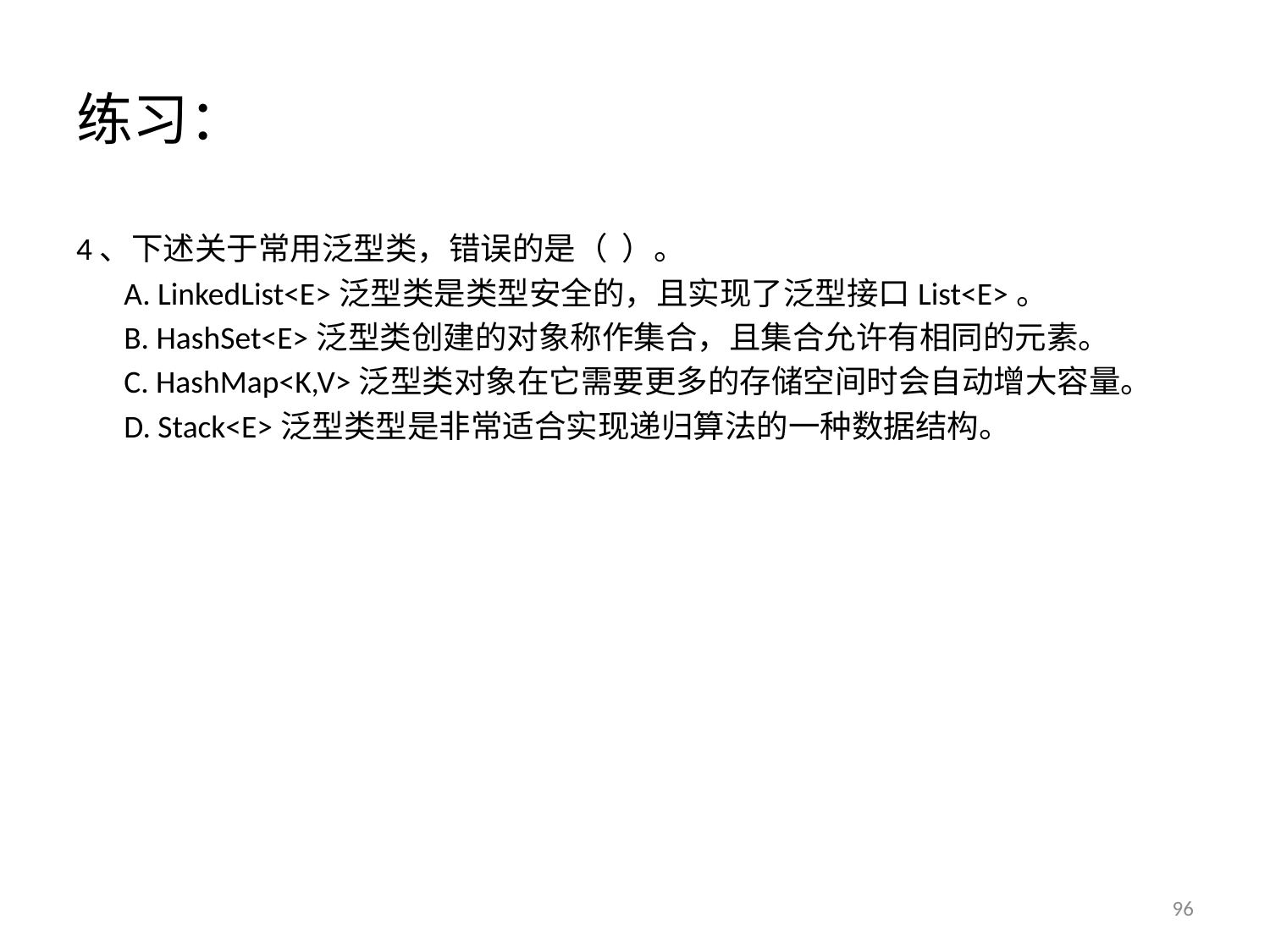

# 练习：
4、下述关于常用泛型类，错误的是（  ）。
	A. LinkedList<E>泛型类是类型安全的，且实现了泛型接口List<E>。
	B. HashSet<E>泛型类创建的对象称作集合，且集合允许有相同的元素。
	C. HashMap<K,V>泛型类对象在它需要更多的存储空间时会自动增大容量。
	D. Stack<E>泛型类型是非常适合实现递归算法的一种数据结构。

96